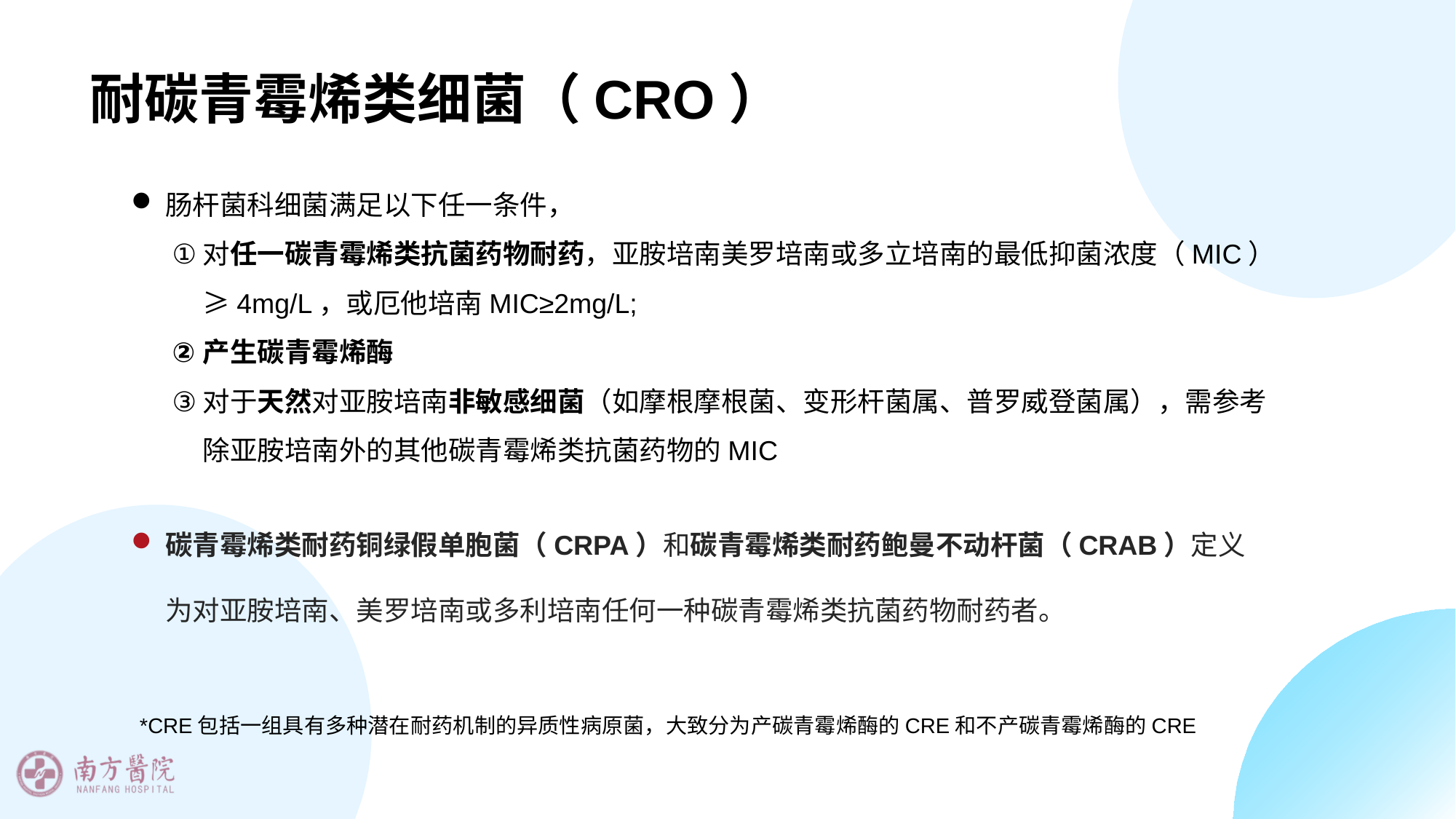

# 耐碳青霉烯类细菌（CRO）
肠杆菌科细菌满足以下任一条件，
对任一碳青霉烯类抗菌药物耐药，亚胺培南美罗培南或多立培南的最低抑菌浓度（MIC）≥4mg/L，或厄他培南MIC≥2mg/L;
产生碳青霉烯酶
对于天然对亚胺培南非敏感细菌（如摩根摩根菌、变形杆菌属、普罗威登菌属），需参考除亚胺培南外的其他碳青霉烯类抗菌药物的MIC
碳青霉烯类耐药铜绿假单胞菌（CRPA）和碳青霉烯类耐药鲍曼不动杆菌（CRAB）定义为对亚胺培南、美罗培南或多利培南任何一种碳青霉烯类抗菌药物耐药者。
*CRE包括一组具有多种潜在耐药机制的异质性病原菌，大致分为产碳青霉烯酶的CRE和不产碳青霉烯酶的CRE